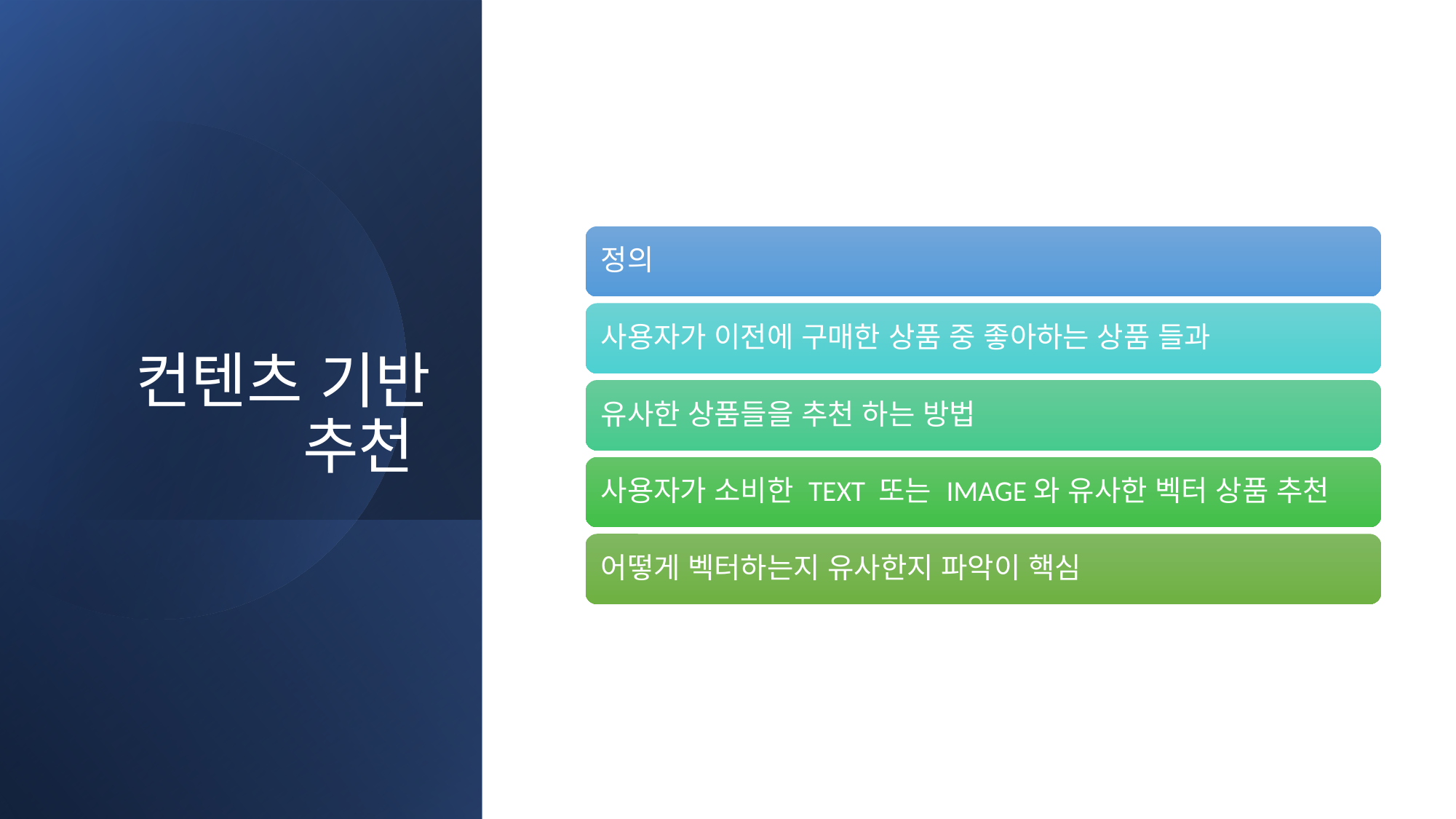

정의
사용자가 이전에 구매한 상품 중 좋아하는 상품 들과
유사한 상품들을 추천 하는 방법
사용자가 소비한 TEXT 또는 IMAGE와 유사한 벡터 상품 추천
어떻게 벡터하는지 유사한지 파악이 핵심

# 컨텐츠 기반 추천